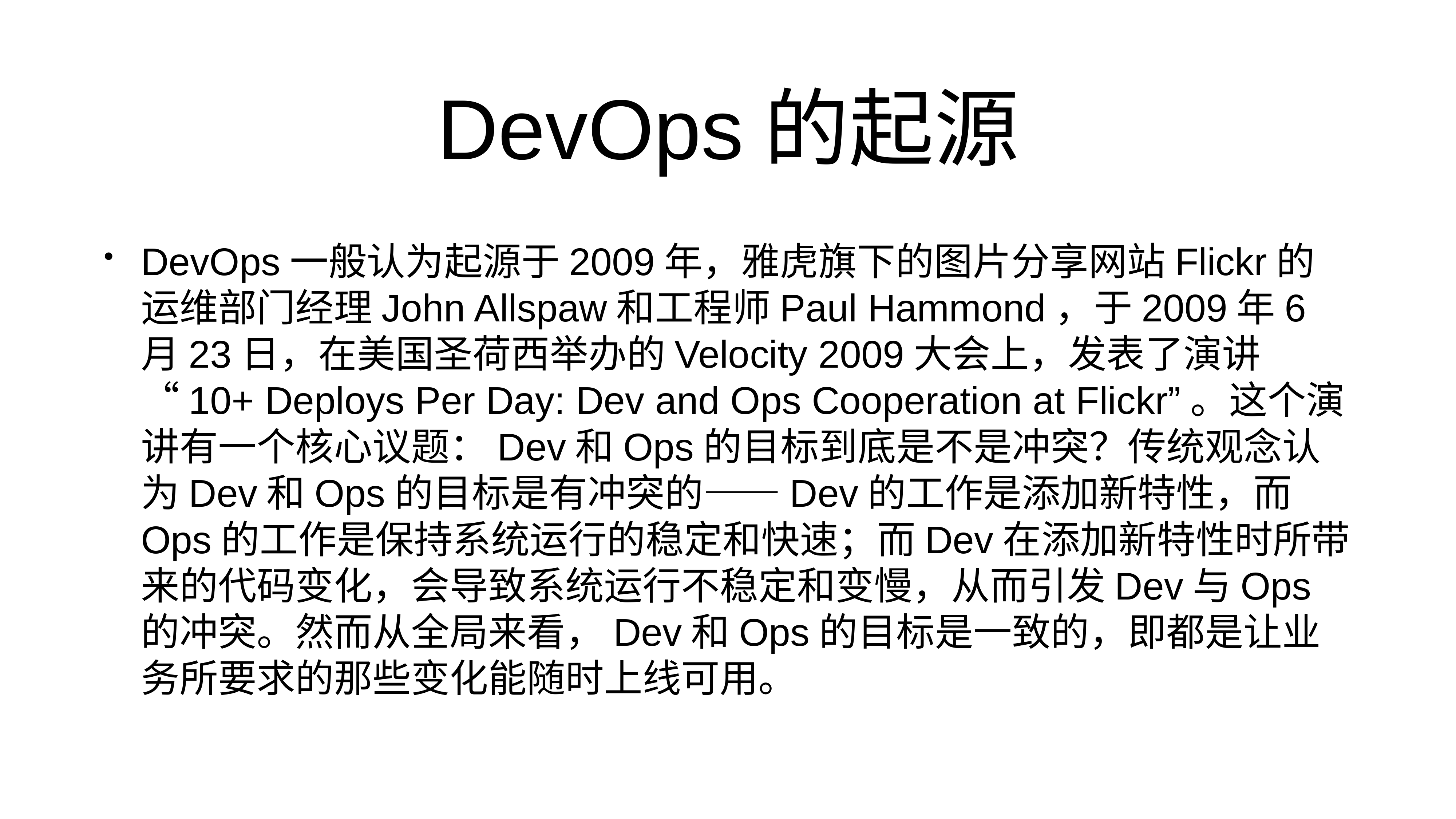

# DevOps的起源
DevOps一般认为起源于2009年，雅虎旗下的图片分享网站Flickr的运维部门经理John Allspaw和工程师Paul Hammond，于2009年6月23日，在美国圣荷西举办的Velocity 2009大会上，发表了演讲 “10+ Deploys Per Day: Dev and Ops Cooperation at Flickr”。这个演讲有一个核心议题：Dev和Ops的目标到底是不是冲突？传统观念认为Dev和Ops的目标是有冲突的——Dev的工作是添加新特性，而Ops的工作是保持系统运行的稳定和快速；而Dev在添加新特性时所带来的代码变化，会导致系统运行不稳定和变慢，从而引发Dev与Ops的冲突。然而从全局来看，Dev和Ops的目标是一致的，即都是让业务所要求的那些变化能随时上线可用。